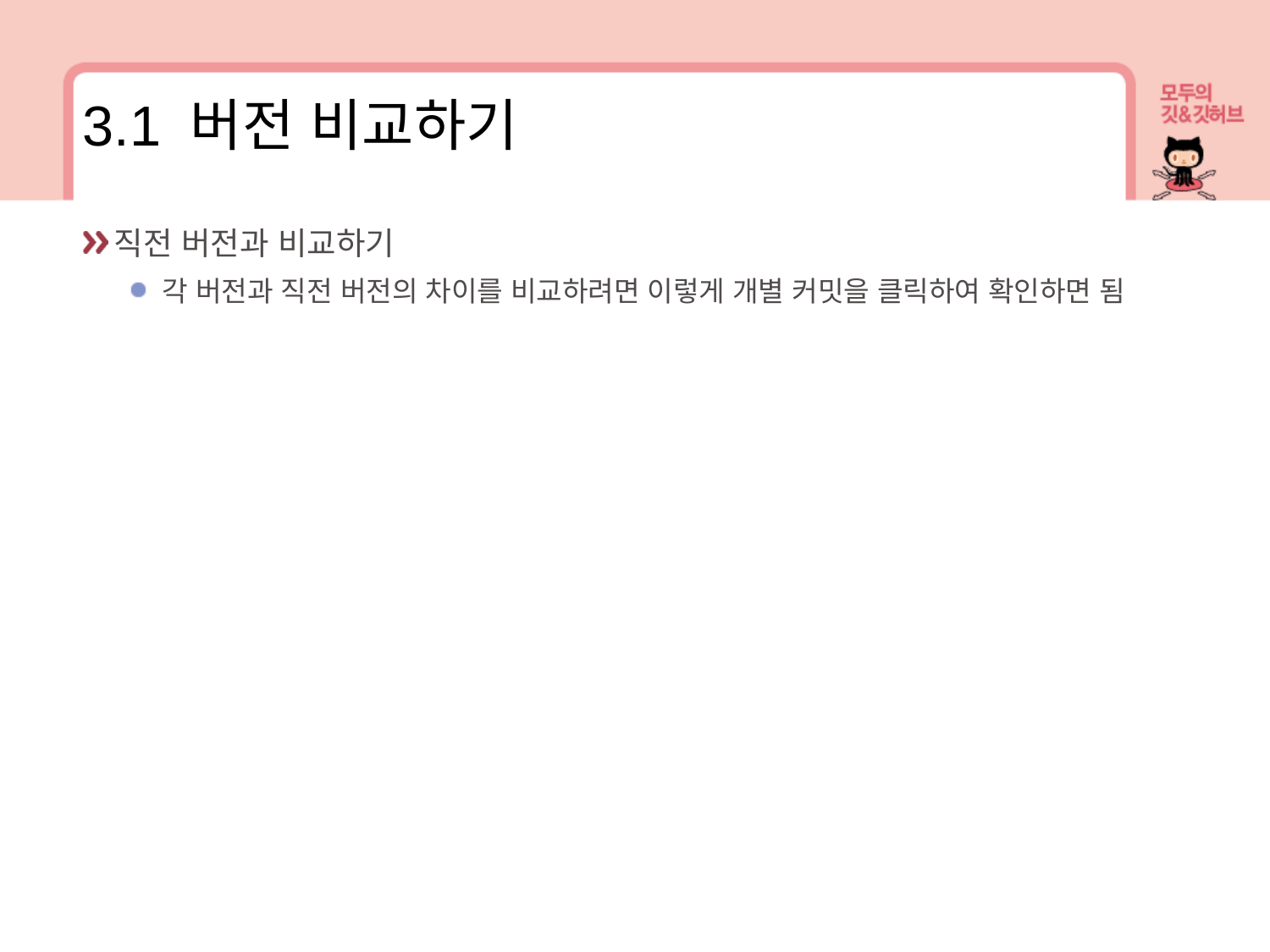

3.1 버전 비교하기
직전 버전과 비교하기
각 버전과 직전 버전의 차이를 비교하려면 이렇게 개별 커밋을 클릭하여 확인하면 됨